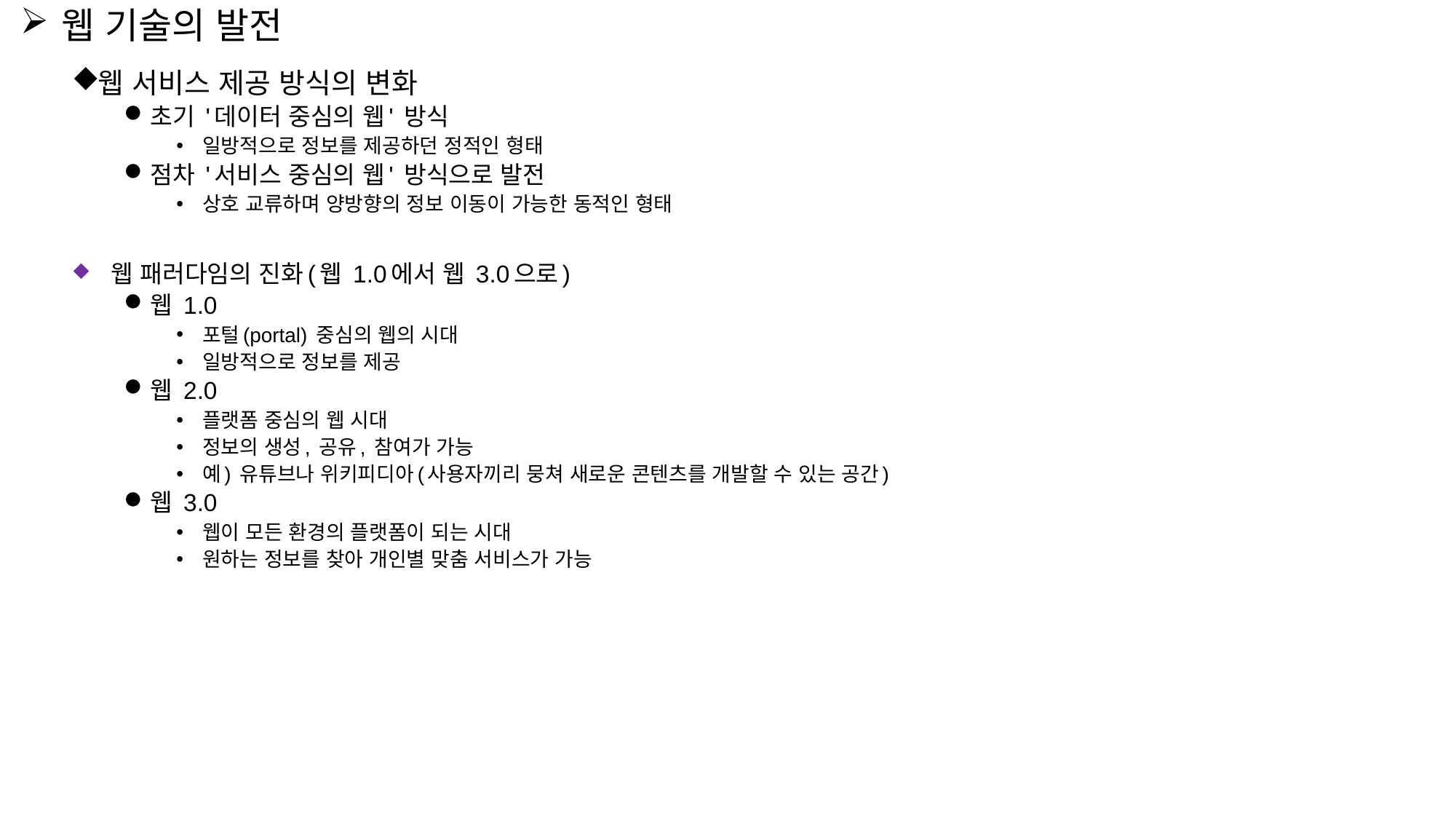

# 웹 기술의 발전
웹 서비스 제공 방식의 변화
초기 '데이터 중심의 웹' 방식
일방적으로 정보를 제공하던 정적인 형태
점차 '서비스 중심의 웹' 방식으로 발전
상호 교류하며 양방향의 정보 이동이 가능한 동적인 형태

웹 패러다임의 진화(웹 1.0에서 웹 3.0으로)
웹 1.0
포털(portal) 중심의 웹의 시대
일방적으로 정보를 제공
웹 2.0
플랫폼 중심의 웹 시대
정보의 생성, 공유, 참여가 가능
예) 유튜브나 위키피디아(사용자끼리 뭉쳐 새로운 콘텐츠를 개발할 수 있는 공간)
웹 3.0
웹이 모든 환경의 플랫폼이 되는 시대
원하는 정보를 찾아 개인별 맞춤 서비스가 가능